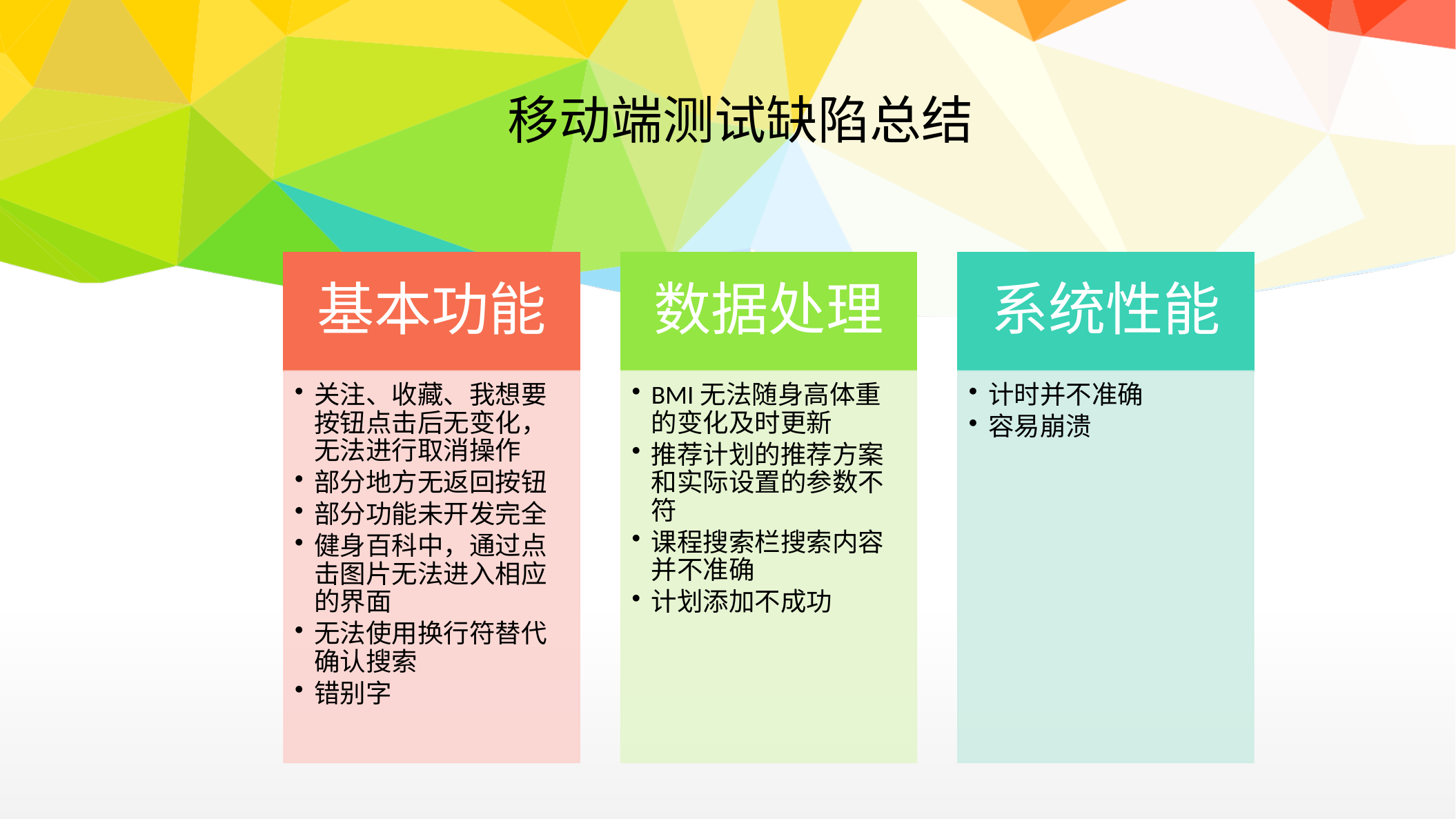

移动端测试缺陷总结
基本功能
关注、收藏、我想要按钮点击后无变化，无法进行取消操作
部分地方无返回按钮
部分功能未开发完全
健身百科中，通过点击图片无法进入相应的界面
无法使用换行符替代确认搜索
错别字
数据处理
BMI无法随身高体重的变化及时更新
推荐计划的推荐方案和实际设置的参数不符
课程搜索栏搜索内容并不准确
计划添加不成功
系统性能
计时并不准确
容易崩溃